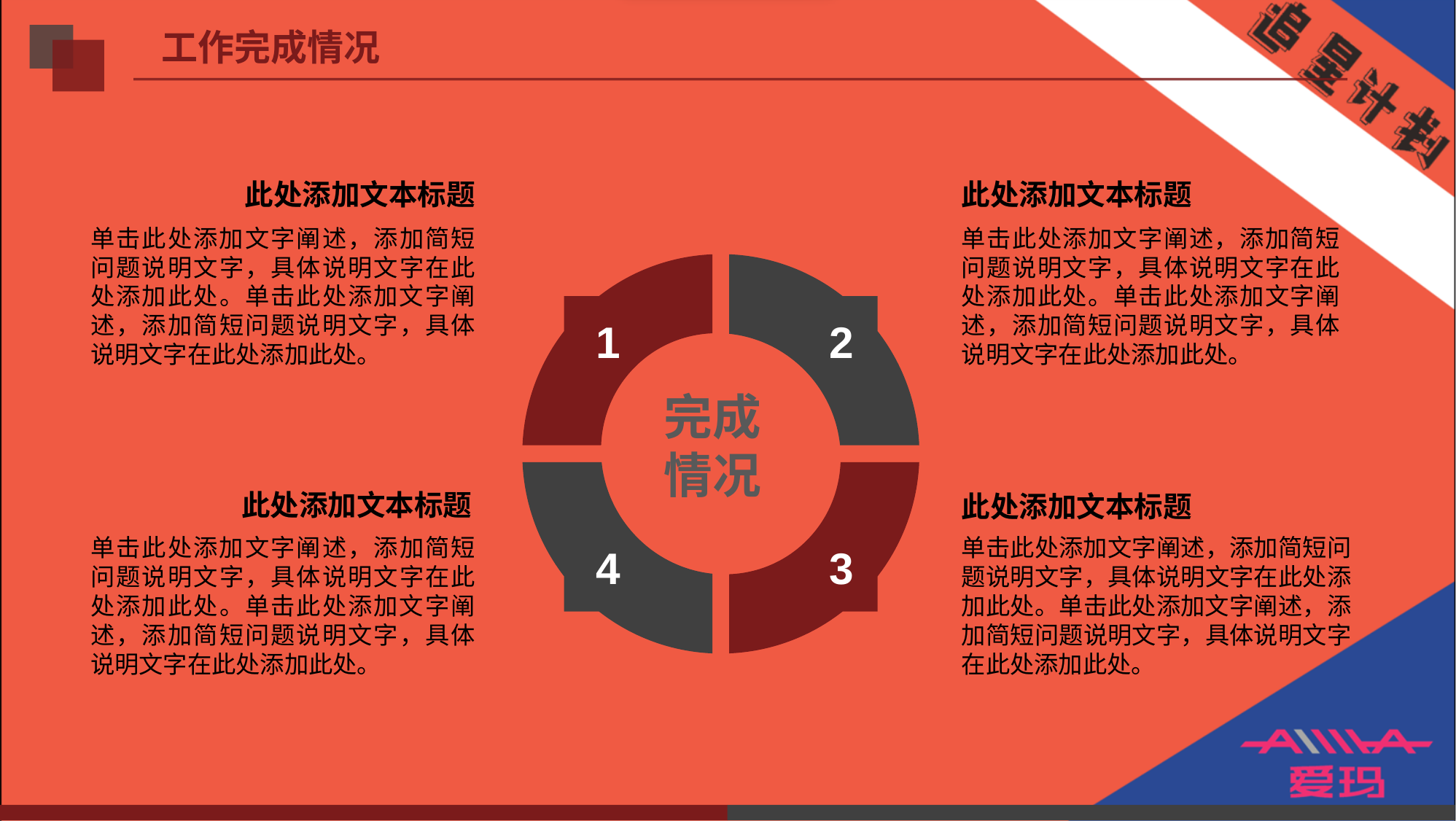

工作完成情况
此处添加文本标题
单击此处添加文字阐述，添加简短问题说明文字，具体说明文字在此处添加此处。单击此处添加文字阐述，添加简短问题说明文字，具体说明文字在此处添加此处。

此处添加文本标题
单击此处添加文字阐述，添加简短问题说明文字，具体说明文字在此处添加此处。单击此处添加文字阐述，添加简短问题说明文字，具体说明文字在此处添加此处。

1

2
完成情况

4

3
此处添加文本标题
单击此处添加文字阐述，添加简短问题说明文字，具体说明文字在此处添加此处。单击此处添加文字阐述，添加简短问题说明文字，具体说明文字在此处添加此处。

此处添加文本标题
单击此处添加文字阐述，添加简短问题说明文字，具体说明文字在此处添加此处。单击此处添加文字阐述，添加简短问题说明文字，具体说明文字在此处添加此处。